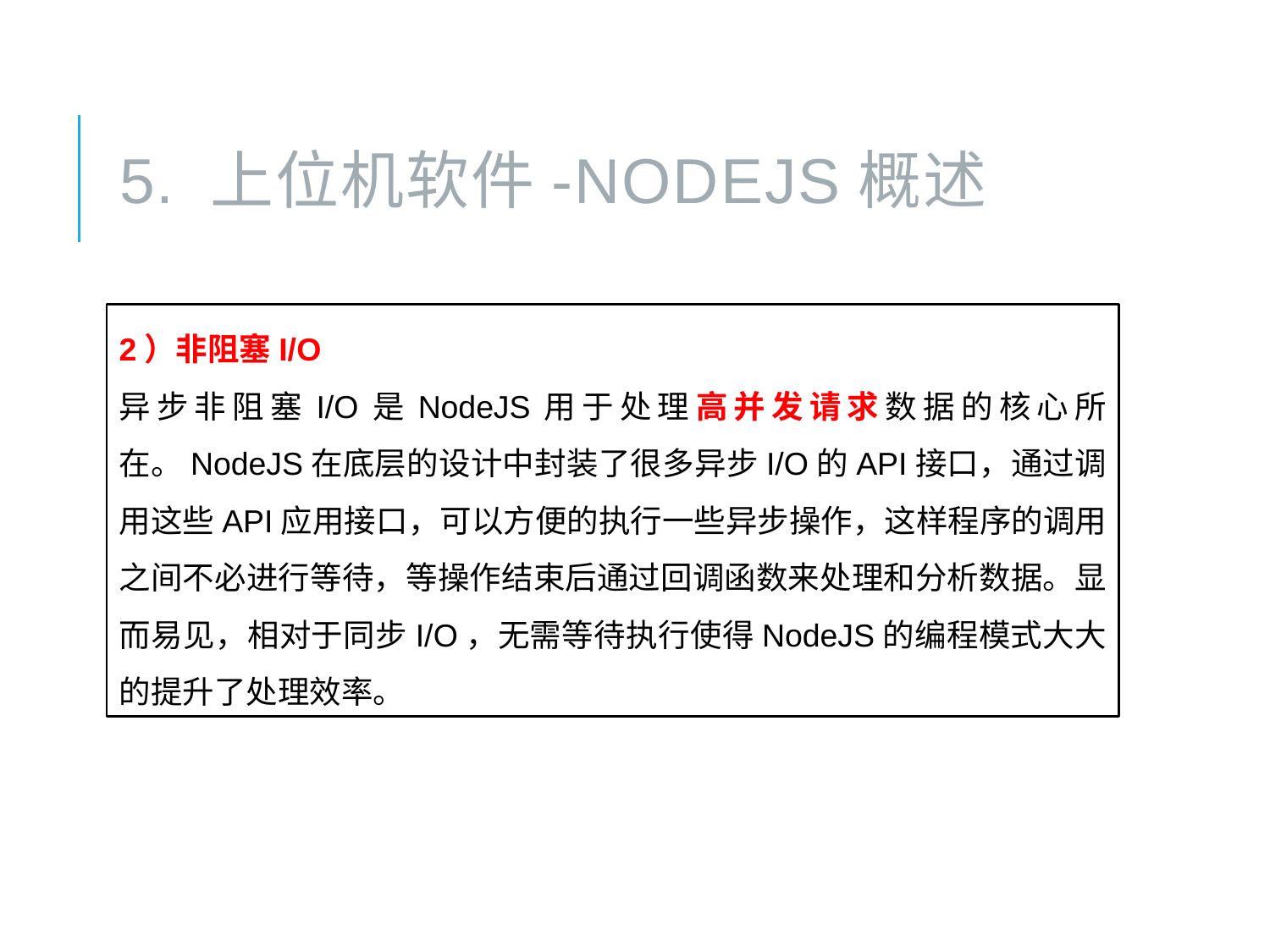

# 5. 上位机软件-Nodejs概述
2）非阻塞I/O
异步非阻塞I/O是NodeJS用于处理高并发请求数据的核心所在。NodeJS在底层的设计中封装了很多异步I/O的API接口，通过调用这些API应用接口，可以方便的执行一些异步操作，这样程序的调用之间不必进行等待，等操作结束后通过回调函数来处理和分析数据。显而易见，相对于同步I/O，无需等待执行使得NodeJS的编程模式大大的提升了处理效率。